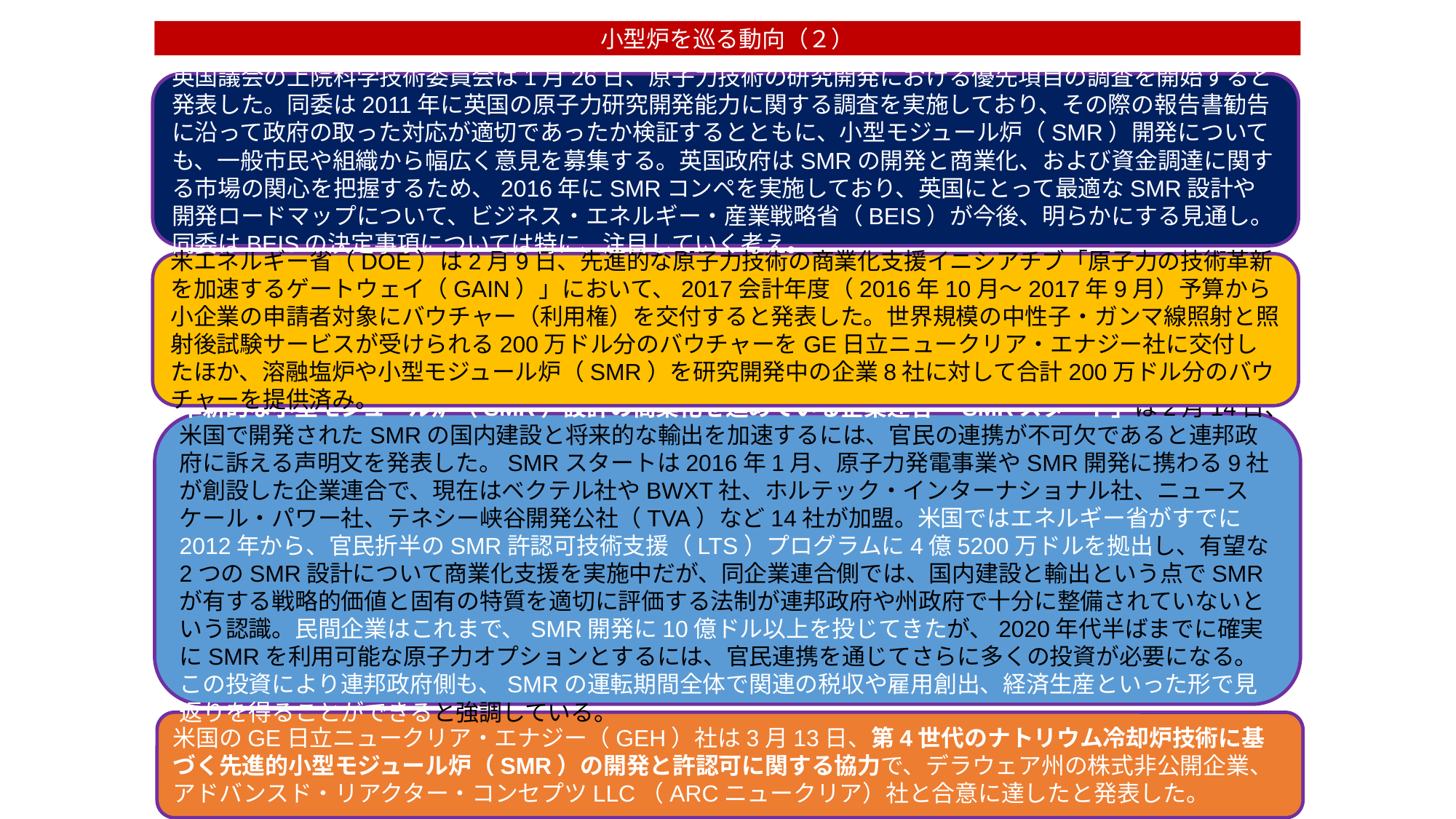

小型炉を巡る動向（２）
英国議会の上院科学技術委員会は1月26日、原子力技術の研究開発における優先項目の調査を開始すると発表した。同委は2011年に英国の原子力研究開発能力に関する調査を実施しており、その際の報告書勧告に沿って政府の取った対応が適切であったか検証するとともに、小型モジュール炉（SMR）開発についても、一般市民や組織から幅広く意見を募集する。英国政府はSMRの開発と商業化、および資金調達に関する市場の関心を把握するため、2016年にSMRコンペを実施しており、英国にとって最適なSMR設計や開発ロードマップについて、ビジネス・エネルギー・産業戦略省（BEIS）が今後、明らかにする見通し。同委はBEISの決定事項については特に、注目していく考え。
米エネルギー省（DOE）は2月9日、先進的な原子力技術の商業化支援イニシアチブ「原子力の技術革新を加速するゲートウェイ（GAIN）」において、2017会計年度（2016年10月～2017年9月）予算から小企業の申請者対象にバウチャー（利用権）を交付すると発表した。世界規模の中性子・ガンマ線照射と照射後試験サービスが受けられる200万ドル分のバウチャーをGE日立ニュークリア・エナジー社に交付したほか、溶融塩炉や小型モジュール炉（SMR）を研究開発中の企業8社に対して合計200万ドル分のバウチャーを提供済み。
革新的な小型モジュール炉（SMR）設計の商業化を進めている企業連合「SMRスタート」は2月14日、米国で開発されたSMRの国内建設と将来的な輸出を加速するには、官民の連携が不可欠であると連邦政府に訴える声明文を発表した。SMRスタートは2016年1月、原子力発電事業やSMR開発に携わる9社が創設した企業連合で、現在はベクテル社やBWXT社、ホルテック・インターナショナル社、ニュースケール・パワー社、テネシー峡谷開発公社（TVA）など14社が加盟。米国ではエネルギー省がすでに2012年から、官民折半のSMR許認可技術支援（LTS）プログラムに4億5200万ドルを拠出し、有望な2つのSMR設計について商業化支援を実施中だが、同企業連合側では、国内建設と輸出という点でSMRが有する戦略的価値と固有の特質を適切に評価する法制が連邦政府や州政府で十分に整備されていないという認識。民間企業はこれまで、SMR開発に10億ドル以上を投じてきたが、2020年代半ばまでに確実にSMRを利用可能な原子力オプションとするには、官民連携を通じてさらに多くの投資が必要になる。この投資により連邦政府側も、SMRの運転期間全体で関連の税収や雇用創出、経済生産といった形で見返りを得ることができると強調している。
米国のGE日立ニュークリア・エナジー（GEH）社は3月13日、第4世代のナトリウム冷却炉技術に基づく先進的小型モジュール炉（SMR）の開発と許認可に関する協力で、デラウェア州の株式非公開企業、アドバンスド・リアクター・コンセプツLLC（ARCニュークリア）社と合意に達したと発表した。